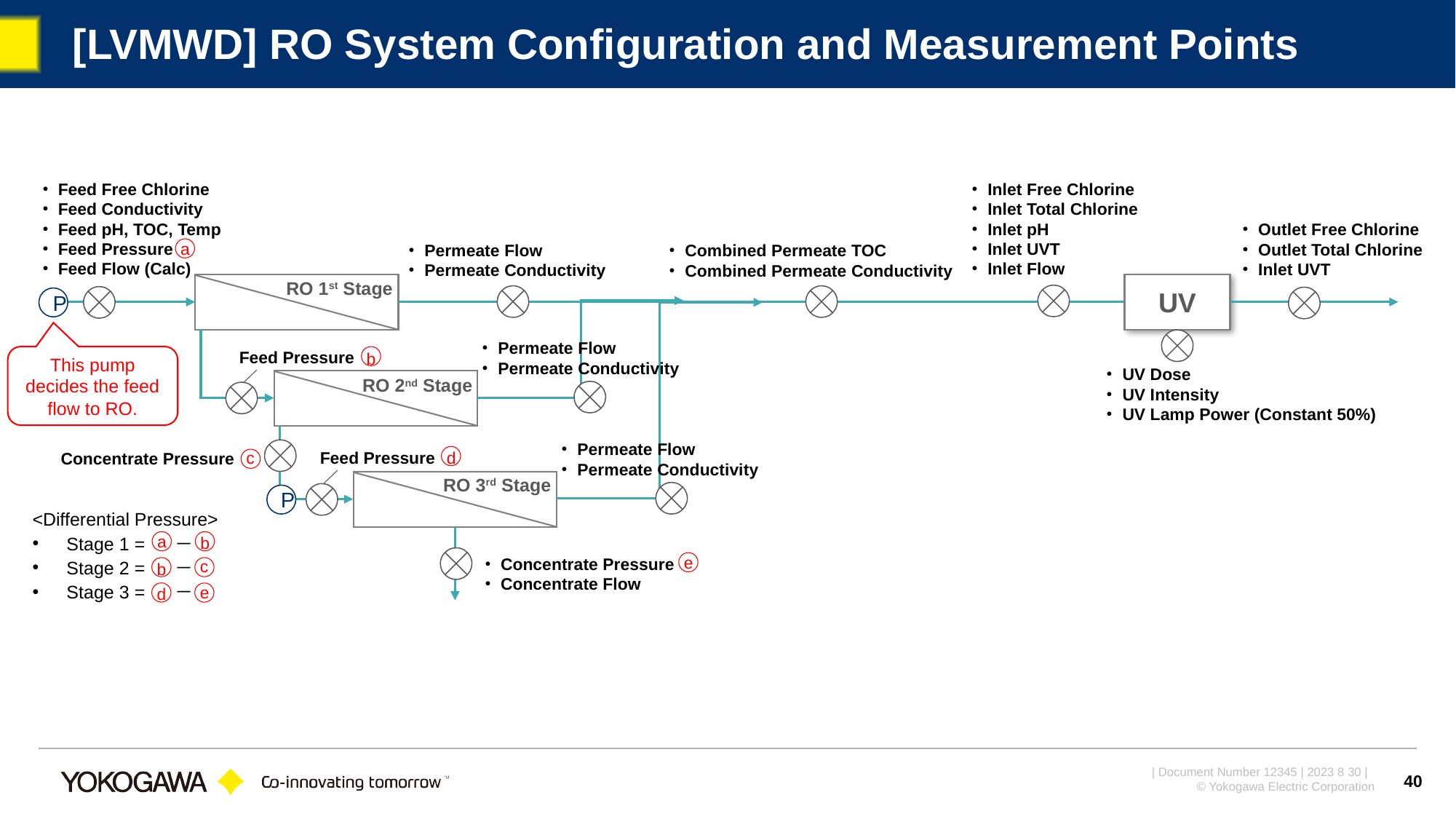

# [LVMWD] RO System Configuration and Measurement Points
・Feed Free Chlorine
・Feed Conductivity
・Feed pH, TOC, Temp
・Feed Pressure
・Feed Flow (Calc)
・Inlet Free Chlorine
・Inlet Total Chlorine
・Inlet pH
・Inlet UVT
・Inlet Flow
・Outlet Free Chlorine
・Outlet Total Chlorine
・Inlet UVT
a

・Permeate Flow
・Permeate Conductivity
・Combined Permeate TOC
・Combined Permeate Conductivity
RO 1st Stage
UV

P

・Permeate Flow
・Permeate Conductivity
Feed Pressure
b

This pump decides the feed flow to RO.
・UV Dose
・UV Intensity
・UV Lamp Power (Constant 50%)
RO 2nd Stage

・Permeate Flow
・Permeate Conductivity

d

Feed Pressure
c

Concentrate Pressure
RO 3rd Stage

P
<Differential Pressure>
Stage 1 =     －
Stage 2 =     －
Stage 3 =     －
a

b

c

b

e

d

e

・Concentrate Pressure
・Concentrate Flow
40